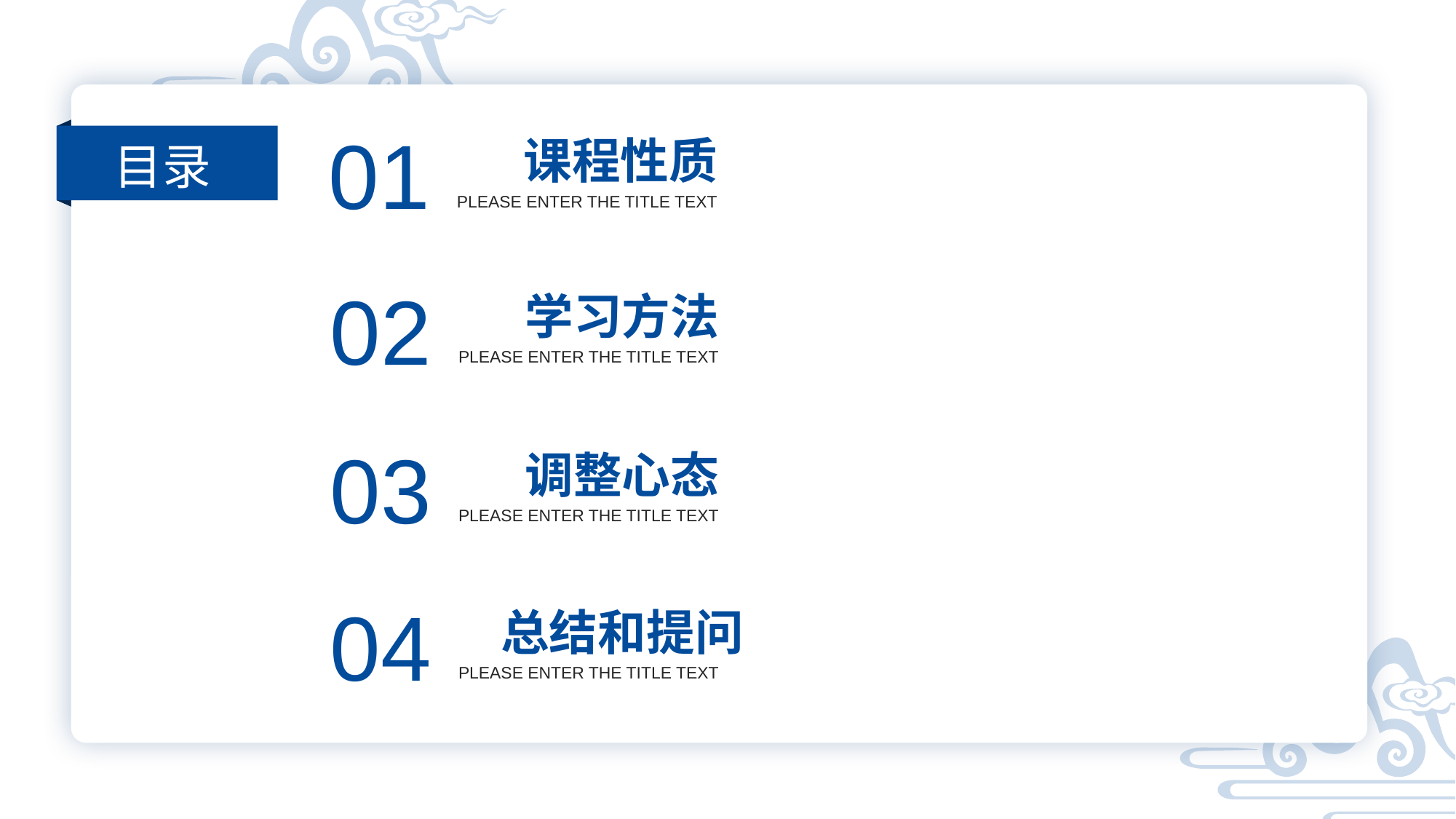

01
课程性质
Please enter the title text

目录

02
学习方法
Please enter the title text
03
调整心态
Please enter the title text
04
总结和提问
Please enter the title text